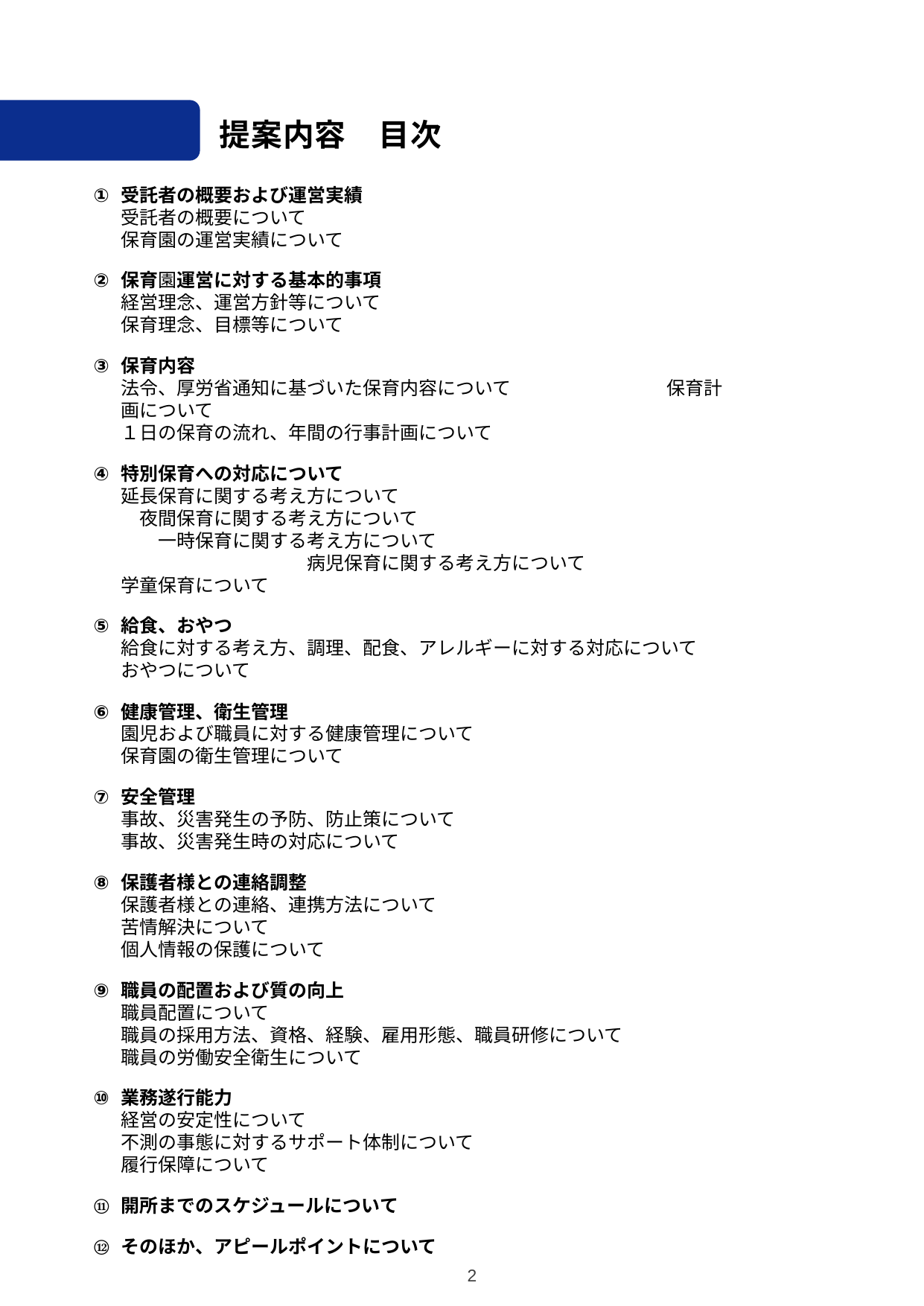

提案内容　目次
受託者の概要および運営実績
受託者の概要について
保育園の運営実績について
保育園運営に対する基本的事項
経営理念、運営方針等について
保育理念、目標等について
保育内容
法令、厚労省通知に基づいた保育内容について                                      保育計画について
１日の保育の流れ、年間の行事計画について
特別保育への対応について
延長保育に関する考え方について　　　　　　　　　　　　　　　　　　夜間保育に関する考え方について　　　　　　　　　　　　　　　　　　一時保育に関する考え方について　　　　　　　　　　　　　　　　　　　　　　　　　病児保育に関する考え方について
学童保育について
給食、おやつ
給食に対する考え方、調理、配食、アレルギーに対する対応について
おやつについて
健康管理、衛生管理
園児および職員に対する健康管理について
保育園の衛生管理について
安全管理
事故、災害発生の予防、防止策について
事故、災害発生時の対応について
保護者様との連絡調整
保護者様との連絡、連携方法について
苦情解決について
個人情報の保護について
職員の配置および質の向上
職員配置について
職員の採用方法、資格、経験、雇用形態、職員研修について
職員の労働安全衛生について
業務遂行能力
経営の安定性について
不測の事態に対するサポート体制について
履行保障について
開所までのスケジュールについて
そのほか、アピールポイントについて
2